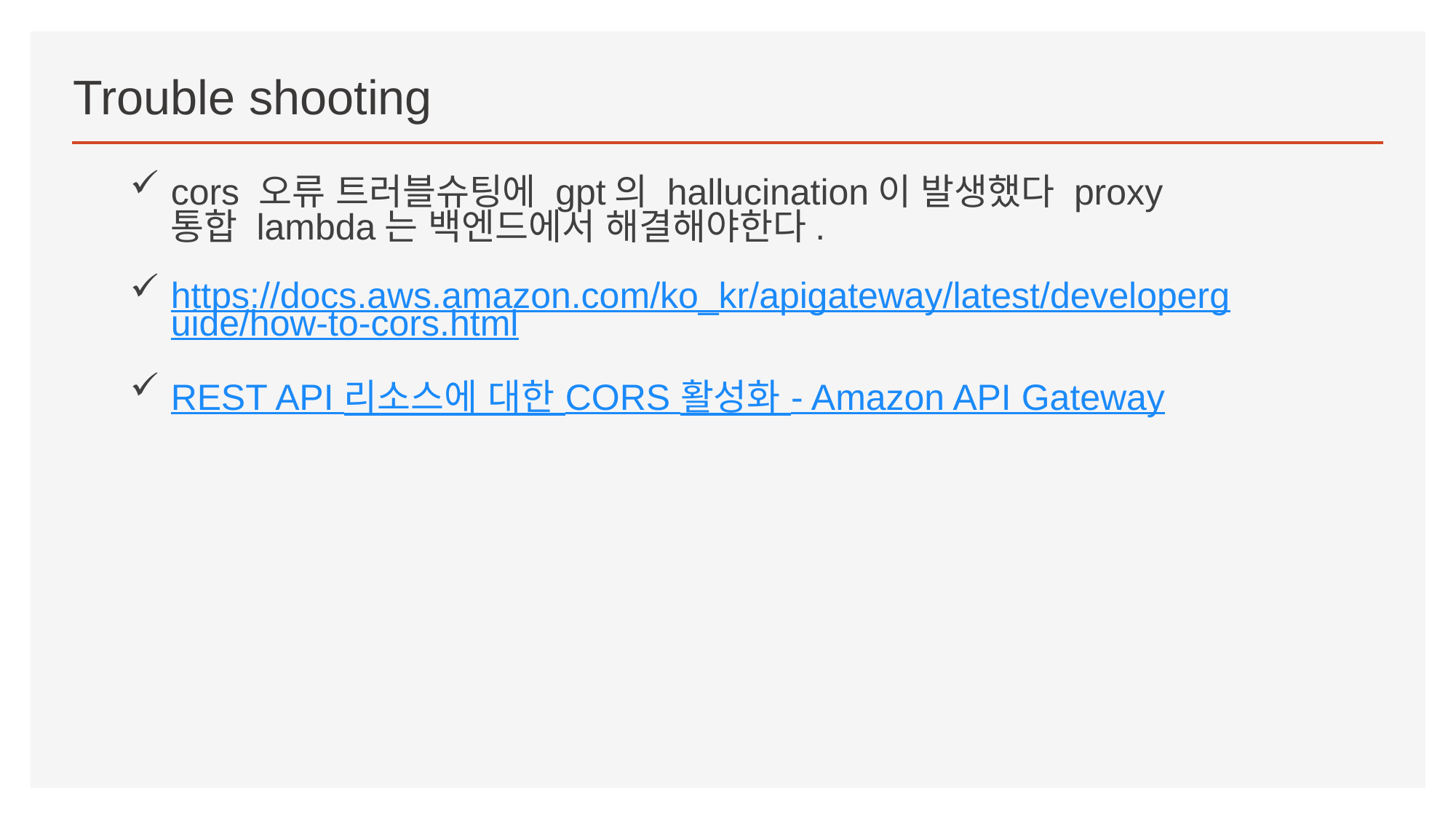

# Trouble shooting
cors 오류 트러블슈팅에 gpt의 hallucination이 발생했다 proxy 통합 lambda는 백엔드에서 해결해야한다.
https://docs.aws.amazon.com/ko_kr/apigateway/latest/developerguide/how-to-cors.html
REST API 리소스에 대한 CORS 활성화 - Amazon API Gateway